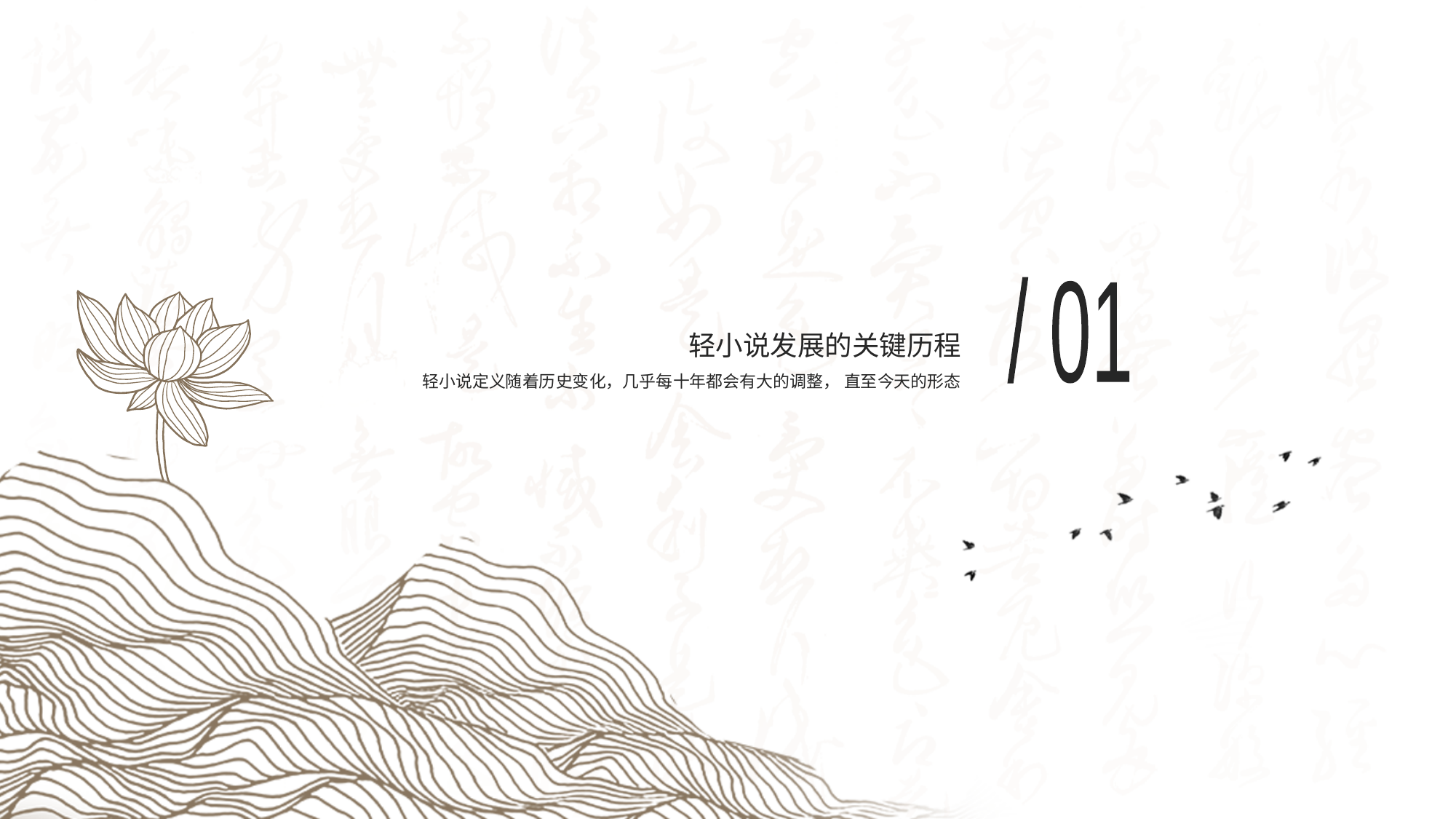

/ 01
轻小说发展的关键历程
轻小说定义随着历史变化，几乎每十年都会有大的调整， 直至今天的形态